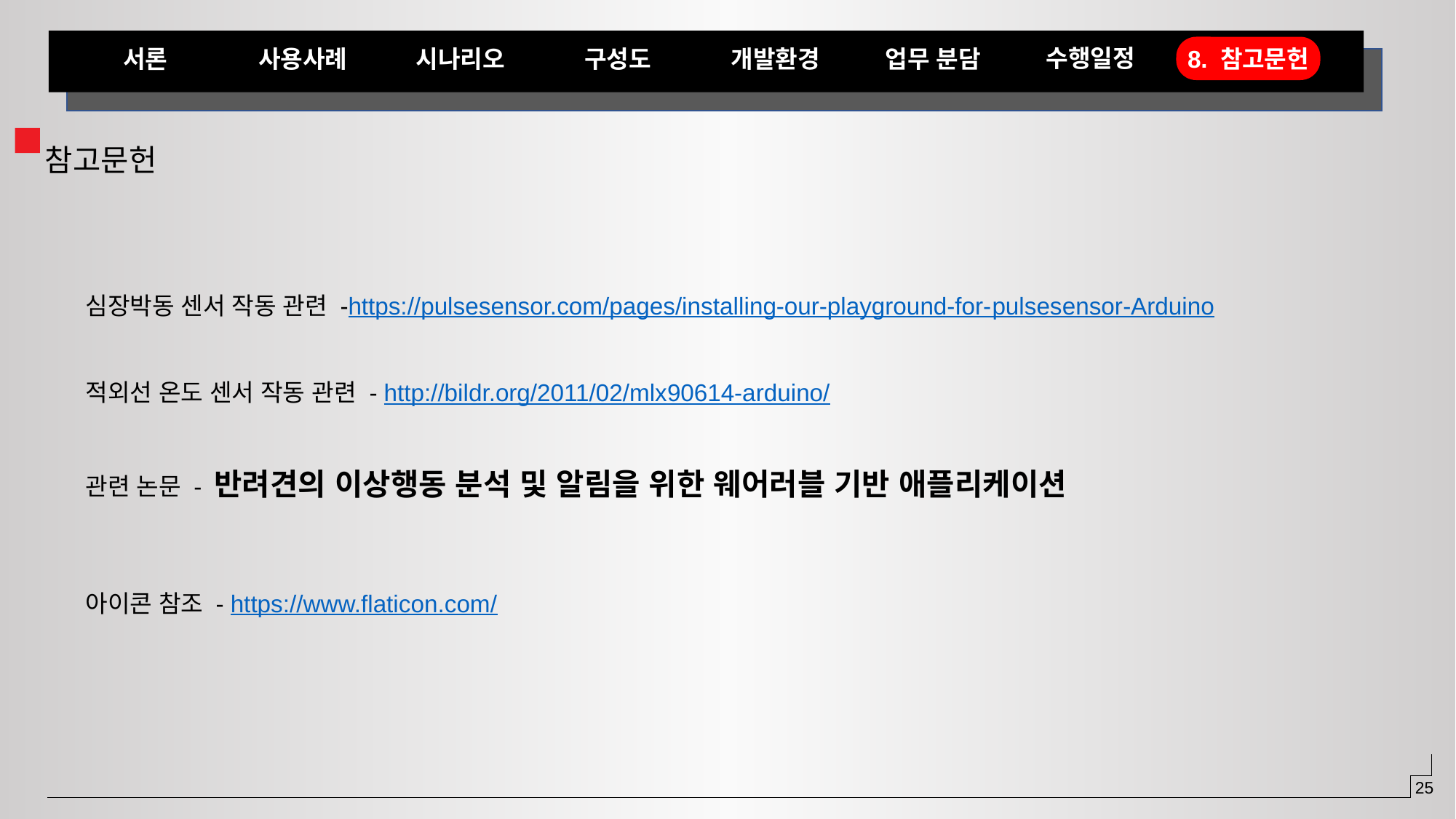

수행일정

서론
사용사례
시나리오
구성도
개발환경
업무 분담
8. 참고문헌

참고문헌
심장박동 센서 작동 관련 -https://pulsesensor.com/pages/installing-our-playground-for-pulsesensor-Arduino

적외선 온도 센서 작동 관련 - http://bildr.org/2011/02/mlx90614-arduino/

관련 논문 - 반려견의 이상행동 분석 및 알림을 위한 웨어러블 기반 애플리케이션

아이콘 참조 - https://www.flaticon.com/

25